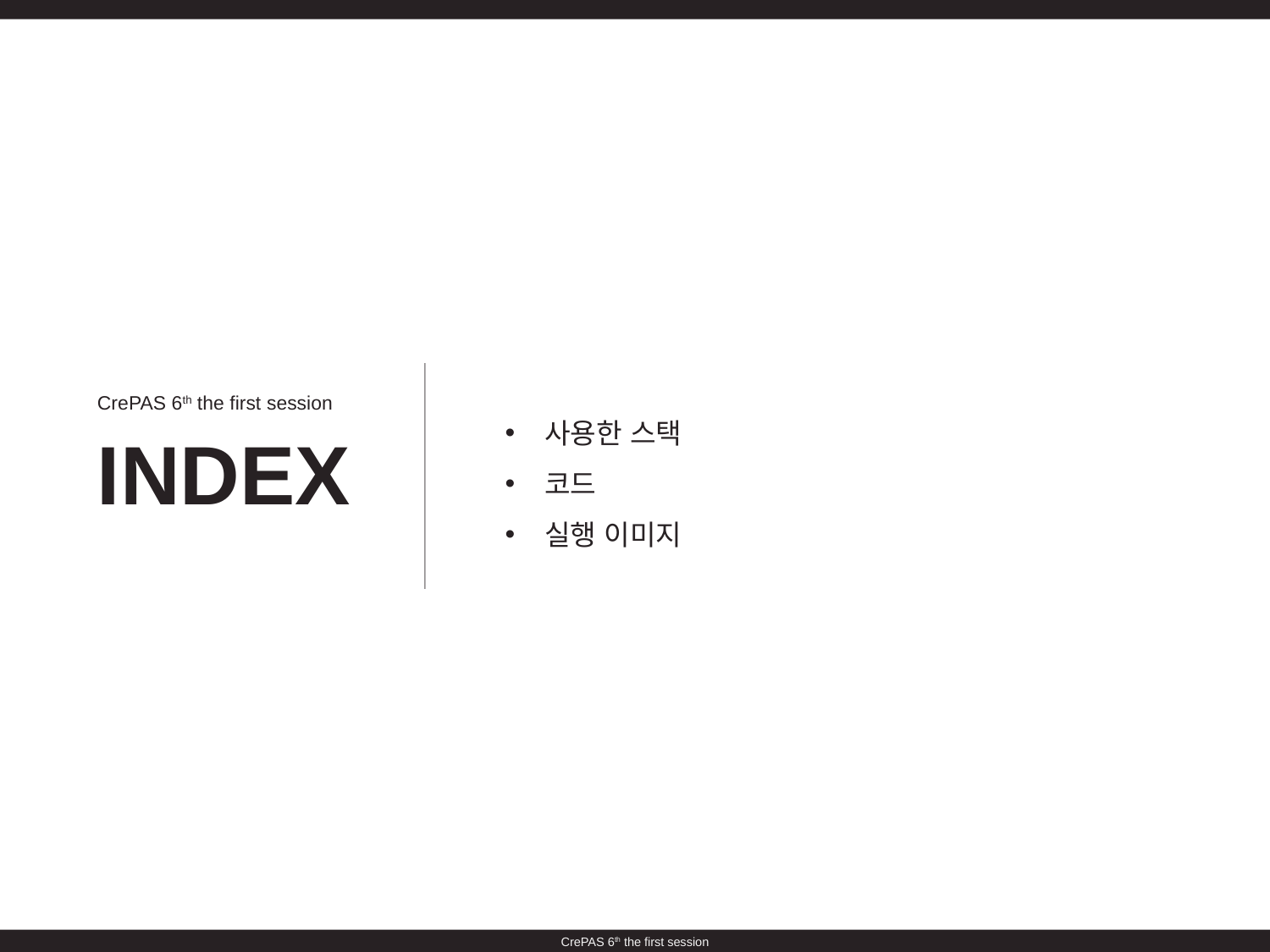

CrePAS 6th the first session
사용한 스택
코드
실행 이미지
INDEX
CrePAS 6th the first session